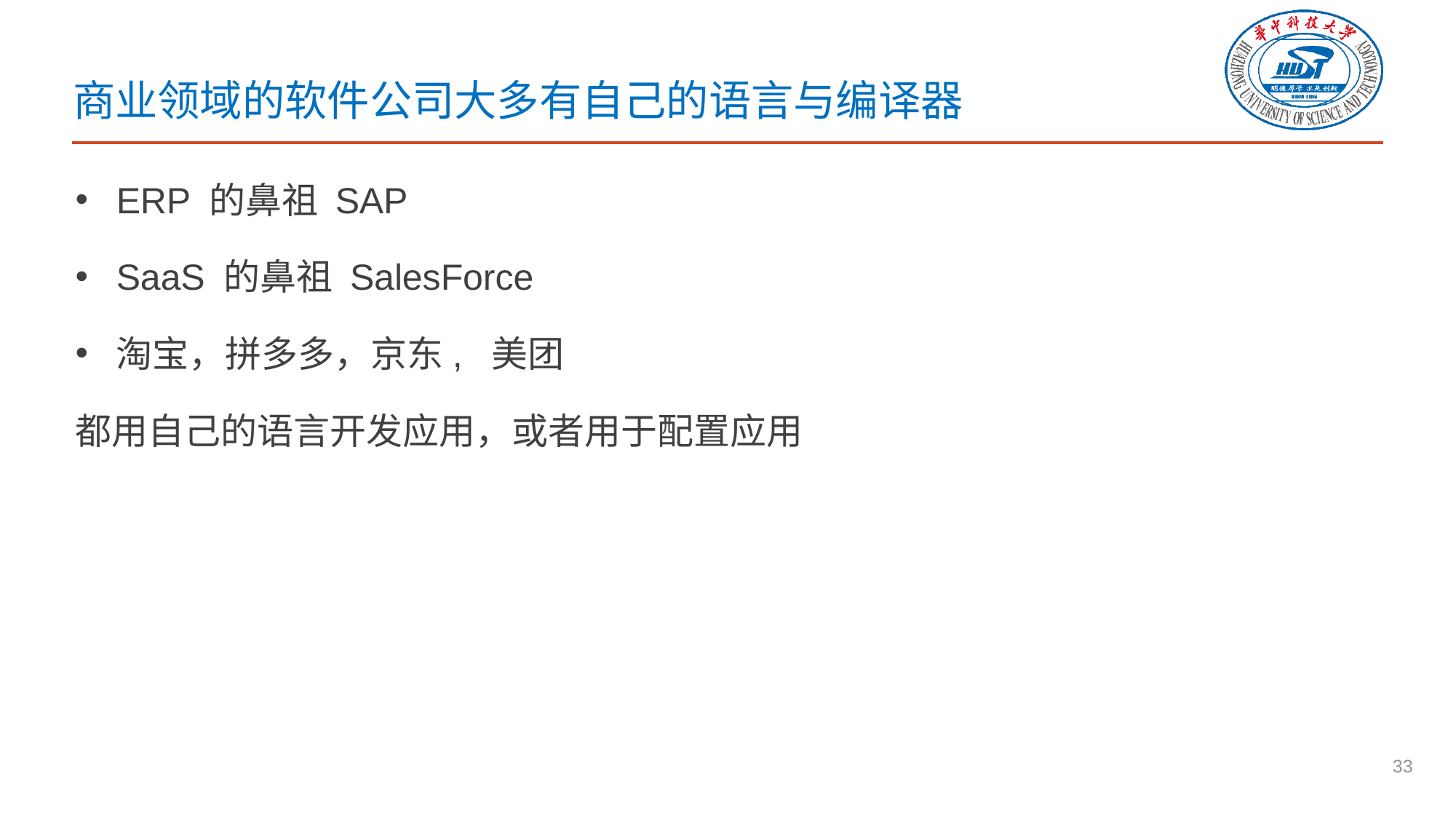

# 商业领域的软件公司大多有自己的语言与编译器
ERP 的鼻祖 SAP
SaaS 的鼻祖 SalesForce
淘宝，拼多多，京东,  美团
都用自己的语言开发应用，或者用于配置应用

33